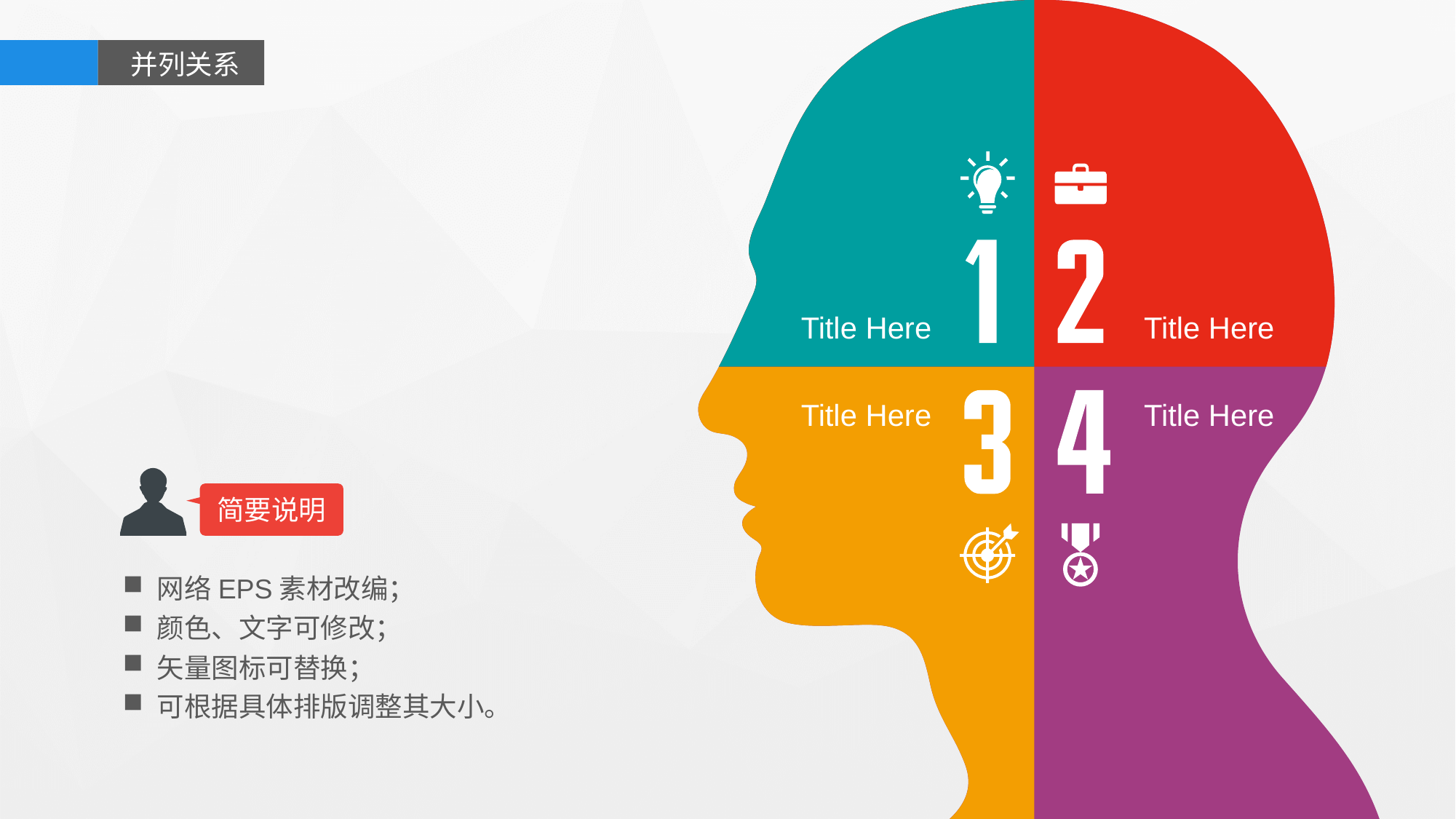

并列关系

Title Here
Title Here
Title Here

Title Here

简要说明

网络EPS素材改编；
颜色、文字可修改；
矢量图标可替换；
可根据具体排版调整其大小。